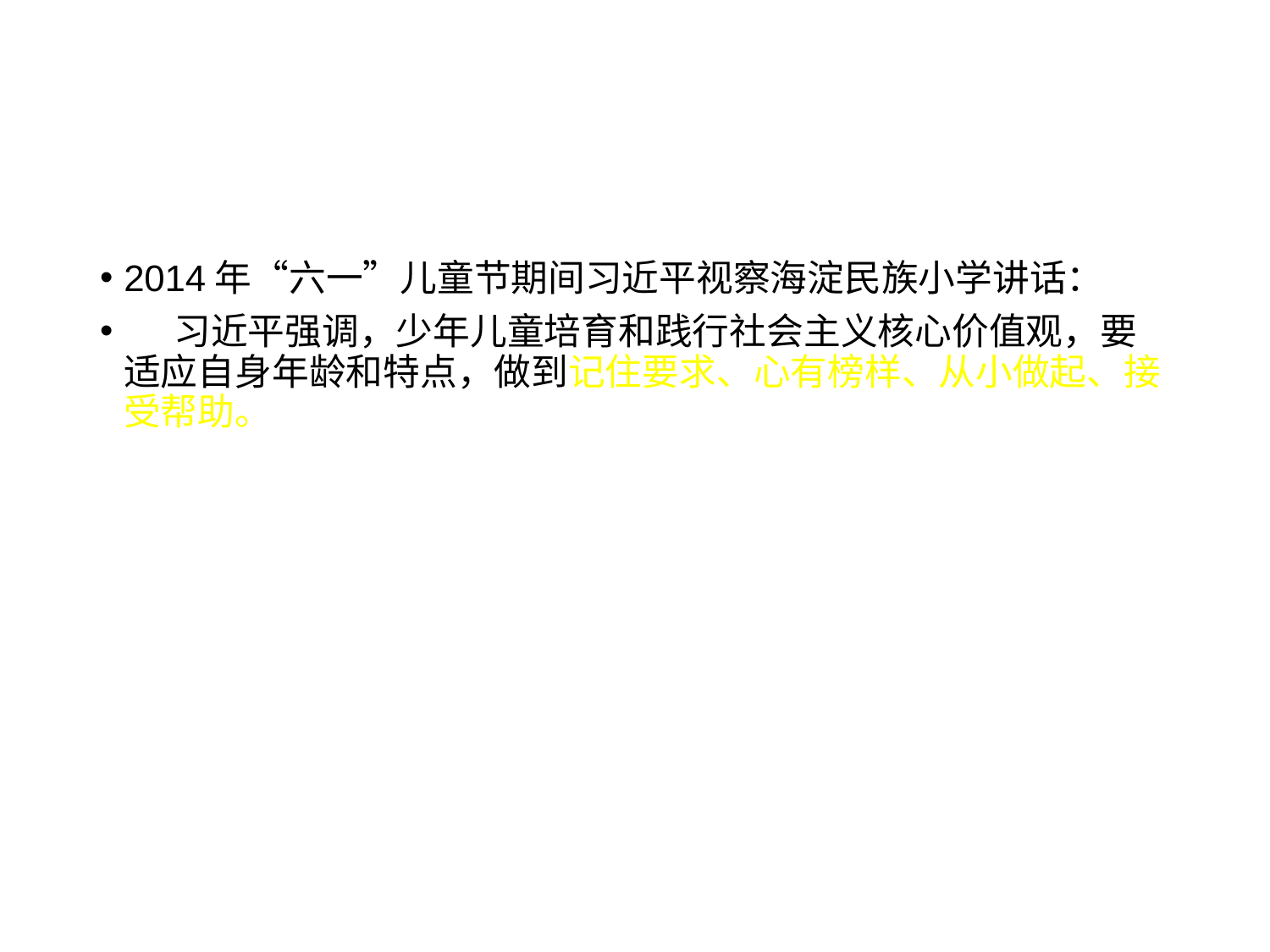

#
2014年“六一”儿童节期间习近平视察海淀民族小学讲话：
     习近平强调，少年儿童培育和践行社会主义核心价值观，要适应自身年龄和特点，做到记住要求、心有榜样、从小做起、接受帮助。